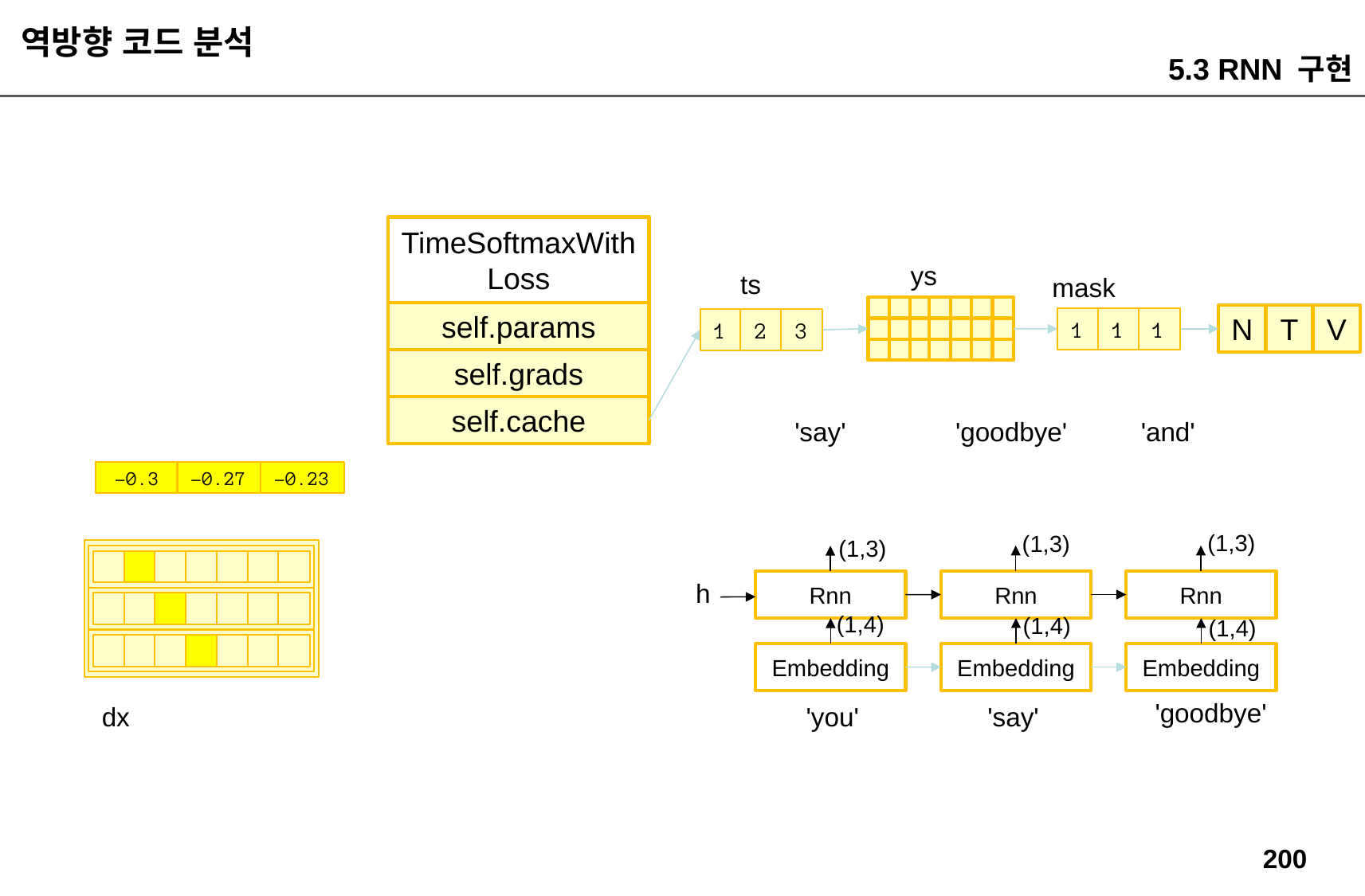

역방향 코드 분석
5.3 RNN 구현
TimeSoftmaxWithLoss
ys

ts
mask
self.params
N
T
V
1
1
1
1
2
3
self.grads
self.cache
'say'
'goodbye'
'and'
-0.3
-0.27
-0.23
(1,3)
(1,3)
(1,3)

h
Rnn
Rnn
Rnn

(1,4)
(1,4)
(1,4)

Embedding
Embedding
Embedding
'goodbye'
dx
'you'
'say'